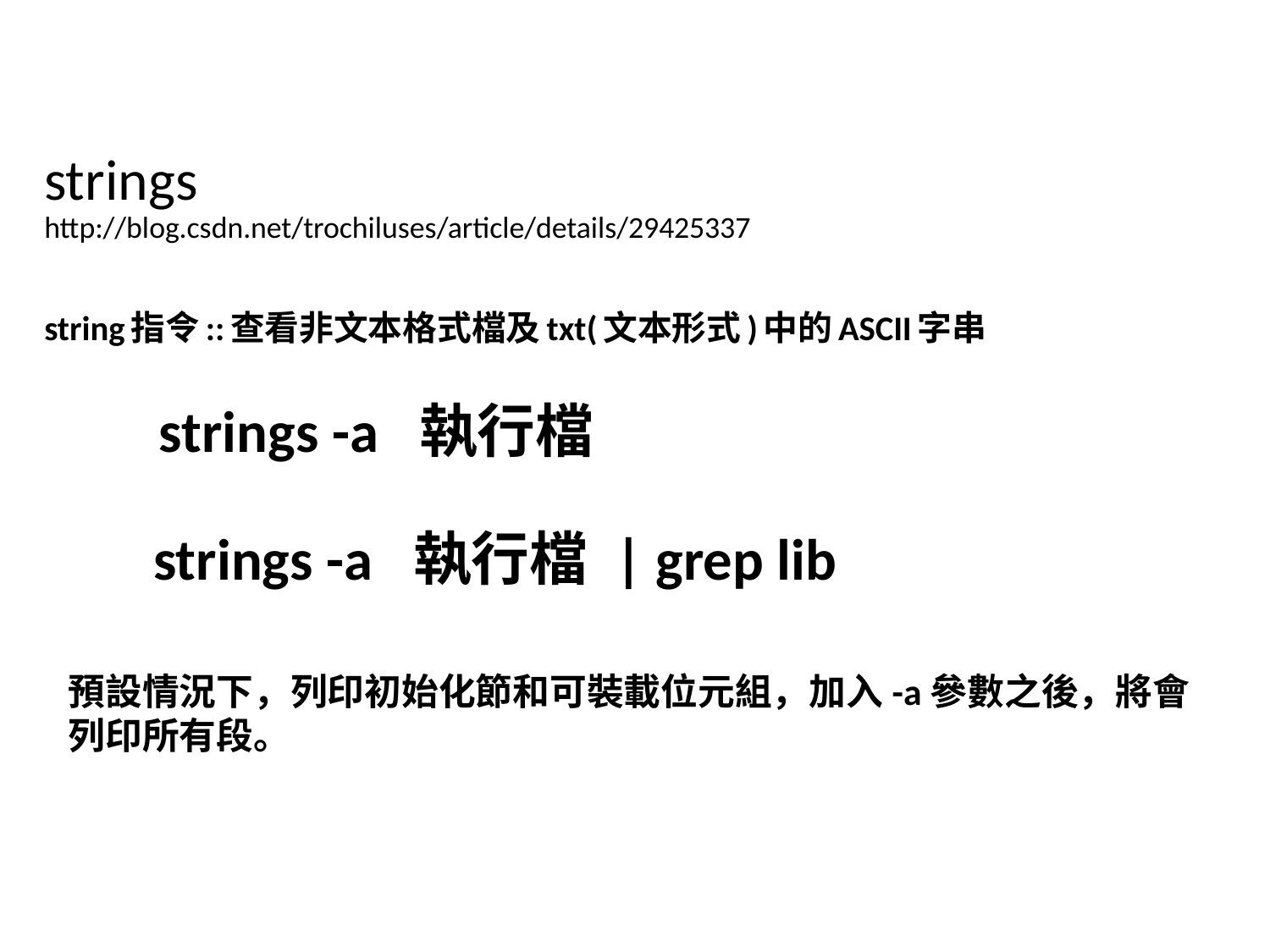

# strings http://blog.csdn.net/trochiluses/article/details/29425337
string指令::查看非文本格式檔及txt(文本形式)中的ASCII字串
strings -a  執行檔
strings -a  執行檔 | grep lib
預設情況下，列印初始化節和可裝載位元組，加入-a參數之後，將會列印所有段。